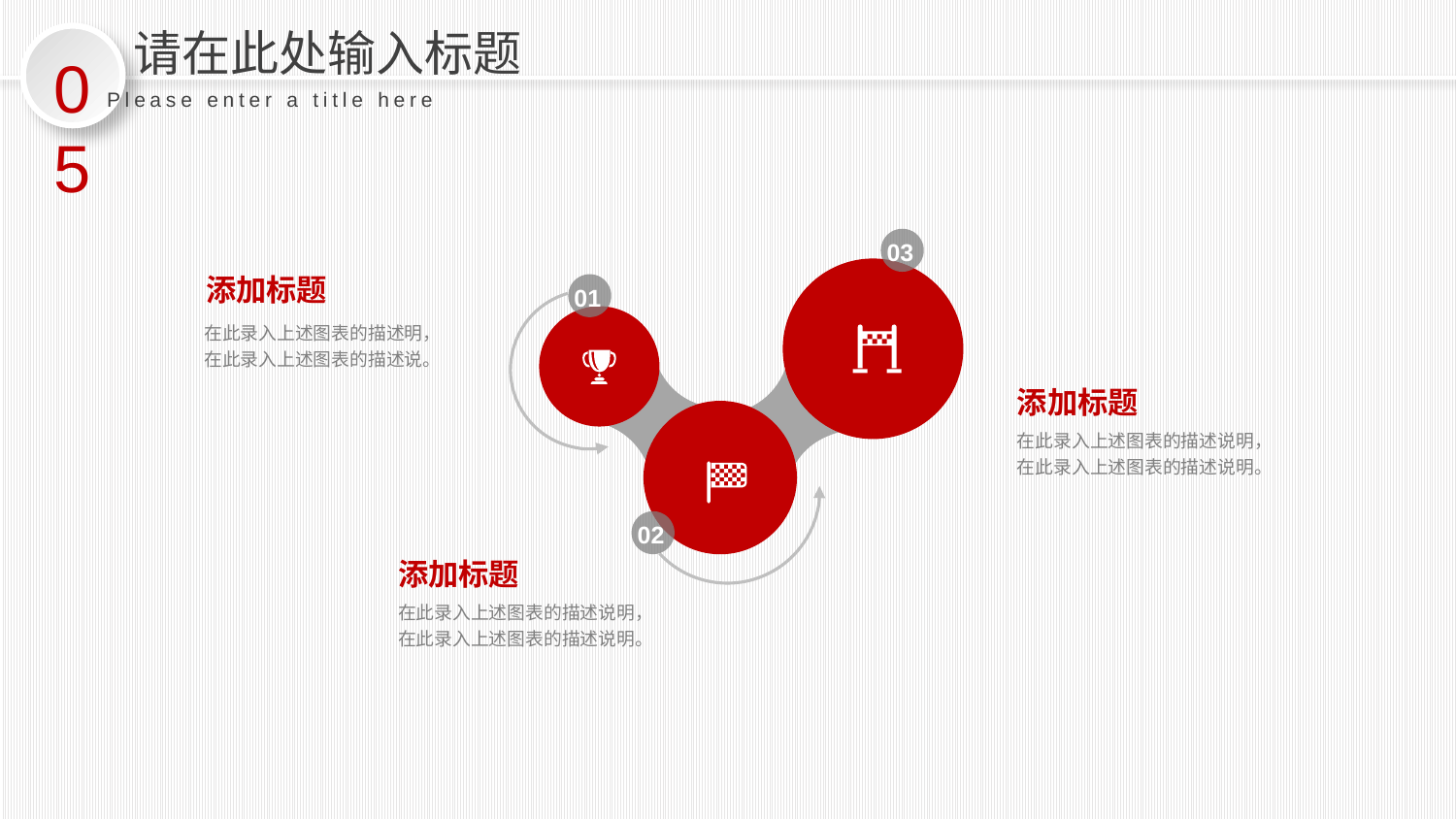

请在此处输入标题

05
Please enter a title here

03

添加标题

01

在此录入上述图表的描述明，在此录入上述图表的描述说。

添加标题

在此录入上述图表的描述说明，在此录入上述图表的描述说明。

02
添加标题
在此录入上述图表的描述说明，在此录入上述图表的描述说明。